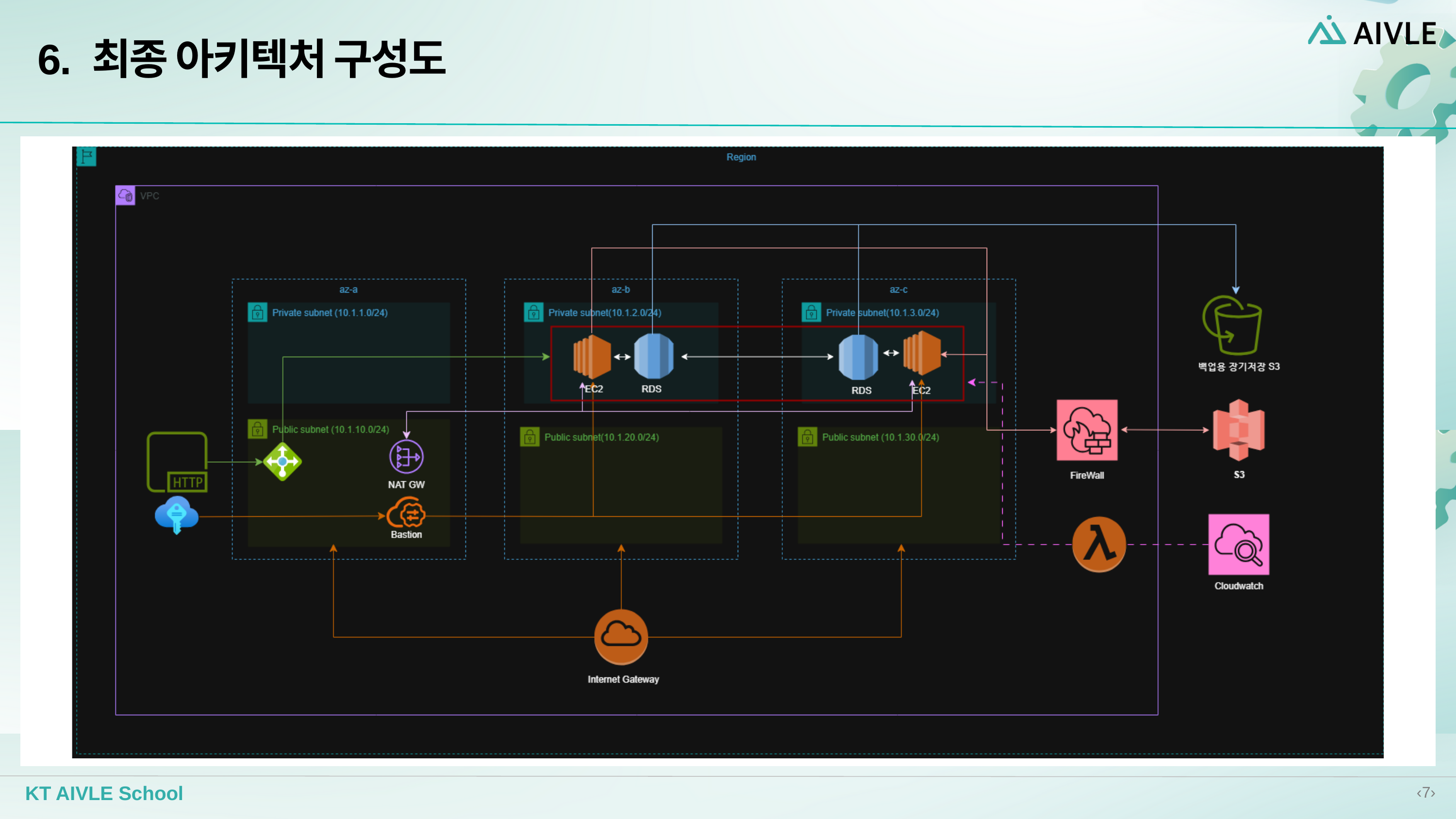

6. 최종 아키텍처 구성도

‹7›

KT AIVLE School